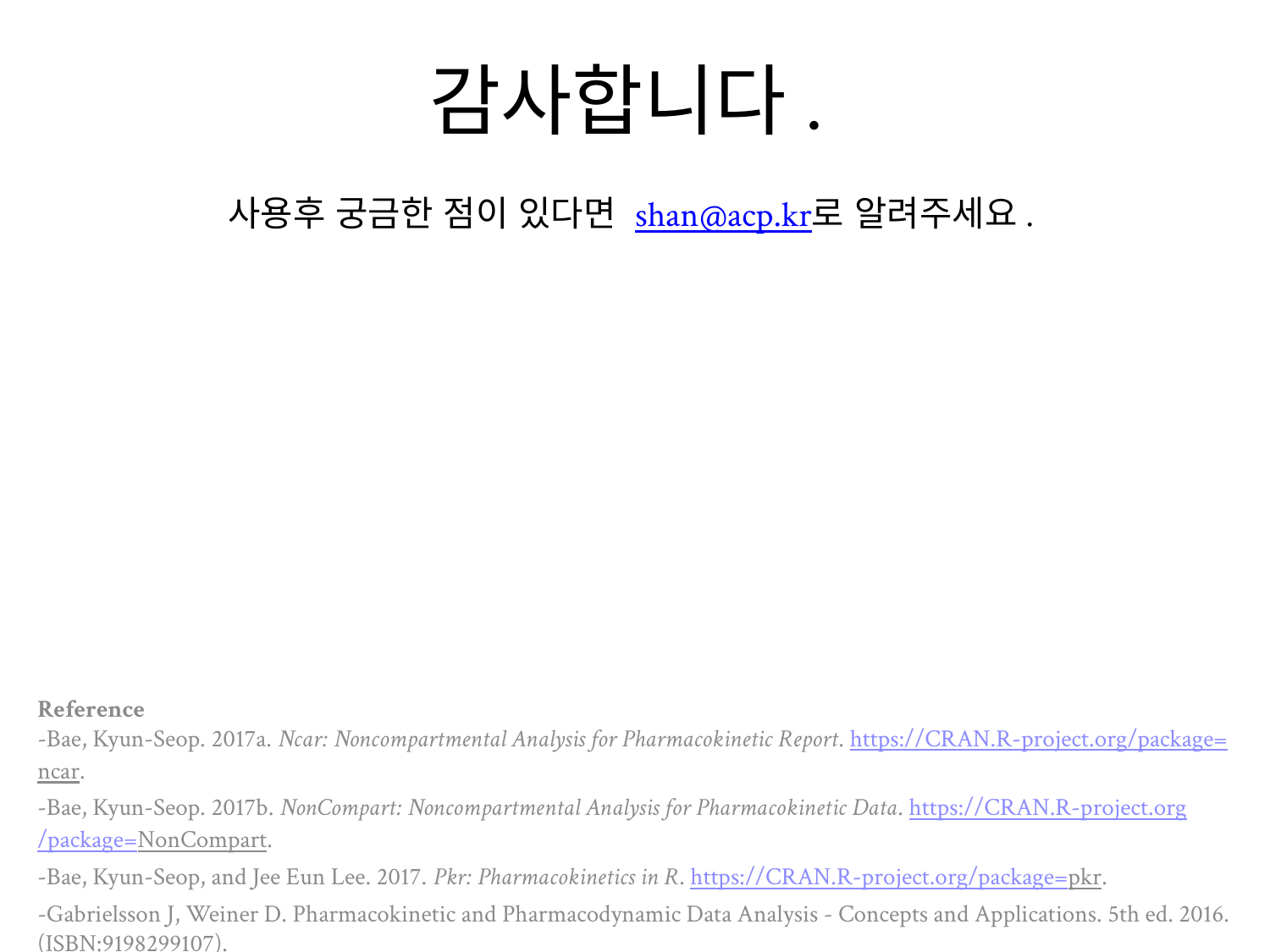

# 감사합니다.
사용후 궁금한 점이 있다면 shan@acp.kr로 알려주세요.
Reference
-Bae, Kyun-Seop. 2017a. Ncar: Noncompartmental Analysis for Pharmacokinetic Report. https://CRAN.R-project.org/package=ncar.
-Bae, Kyun-Seop. 2017b. NonCompart: Noncompartmental Analysis for Pharmacokinetic Data. https://CRAN.R-project.org/package=NonCompart.
-Bae, Kyun-Seop, and Jee Eun Lee. 2017. Pkr: Pharmacokinetics in R. https://CRAN.R-project.org/package=pkr.
-Gabrielsson J, Weiner D. Pharmacokinetic and Pharmacodynamic Data Analysis - Concepts and Applications. 5th ed. 2016. (ISBN:9198299107).